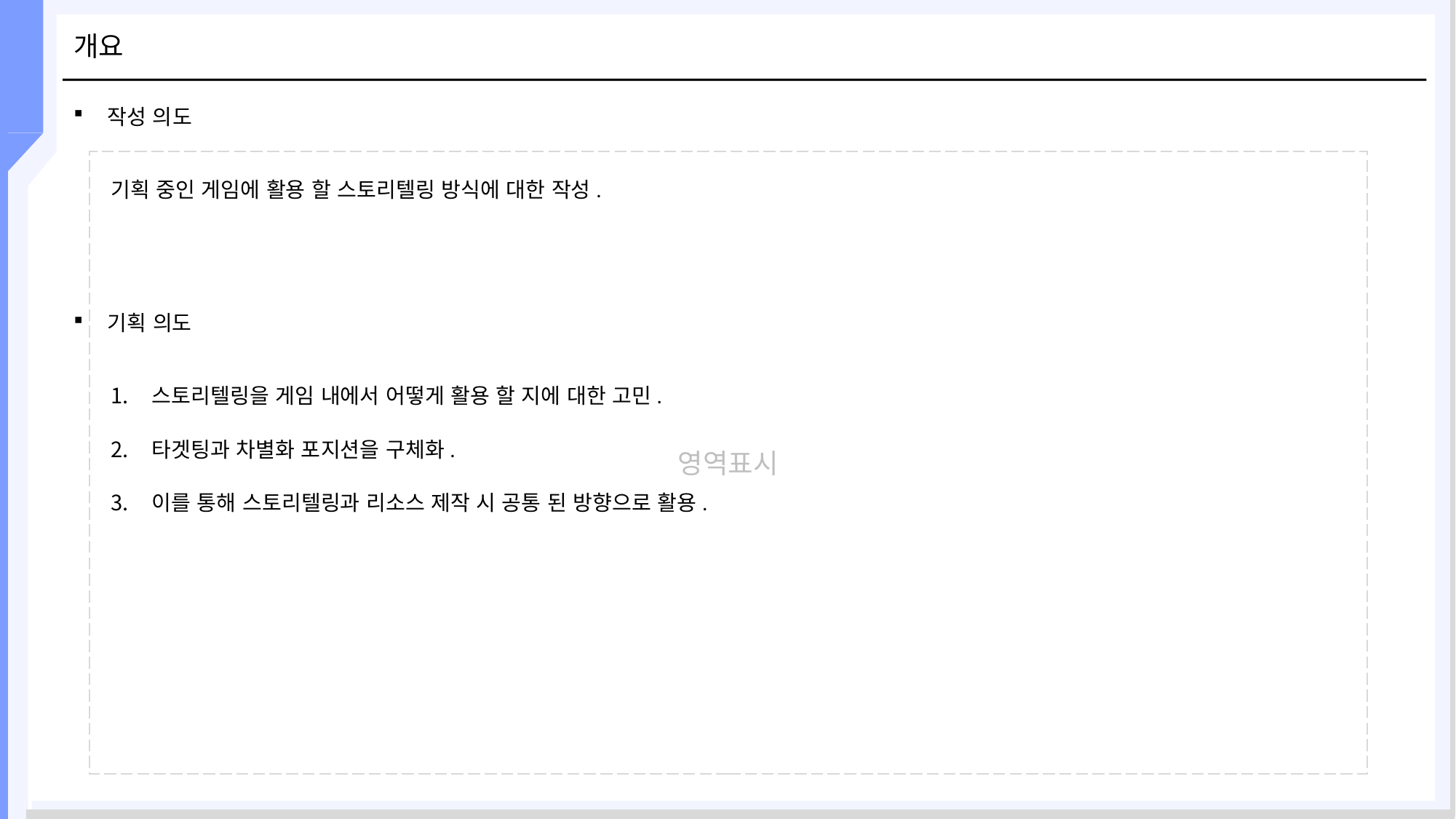

# 개요
작성 의도
기획 중인 게임에 활용 할 스토리텔링 방식에 대한 작성.
기획 의도
스토리텔링을 게임 내에서 어떻게 활용 할 지에 대한 고민.
타겟팅과 차별화 포지션을 구체화.
이를 통해 스토리텔링과 리소스 제작 시 공통 된 방향으로 활용.